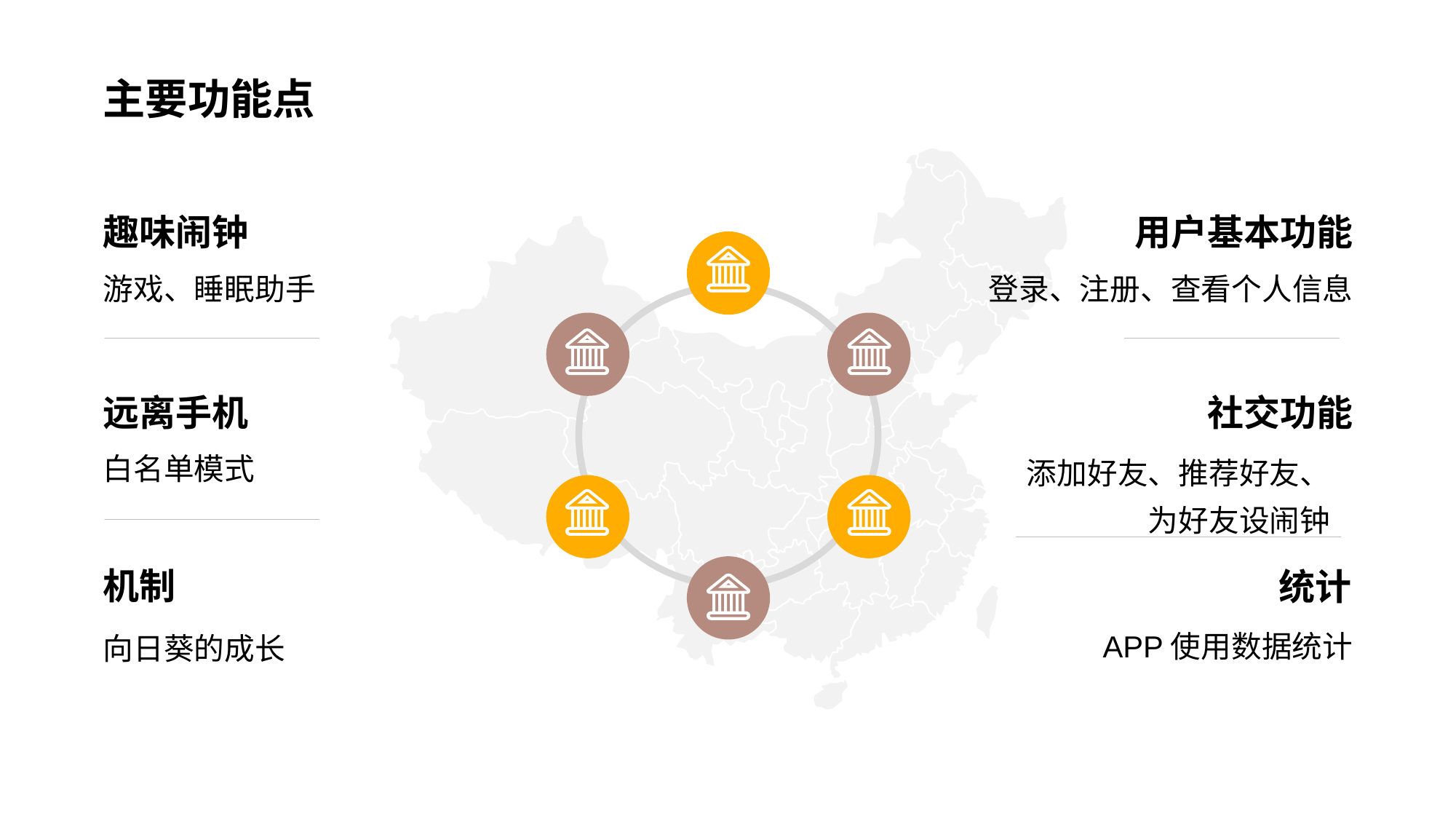

# 主要功能点

趣味闹钟
用户基本功能

游戏、睡眠助手
登录、注册、查看个人信息

远离手机
社交功能
白名单模式
添加好友、推荐好友、为好友设闹钟

统计

APP使用数据统计
机制
向日葵的成长
7